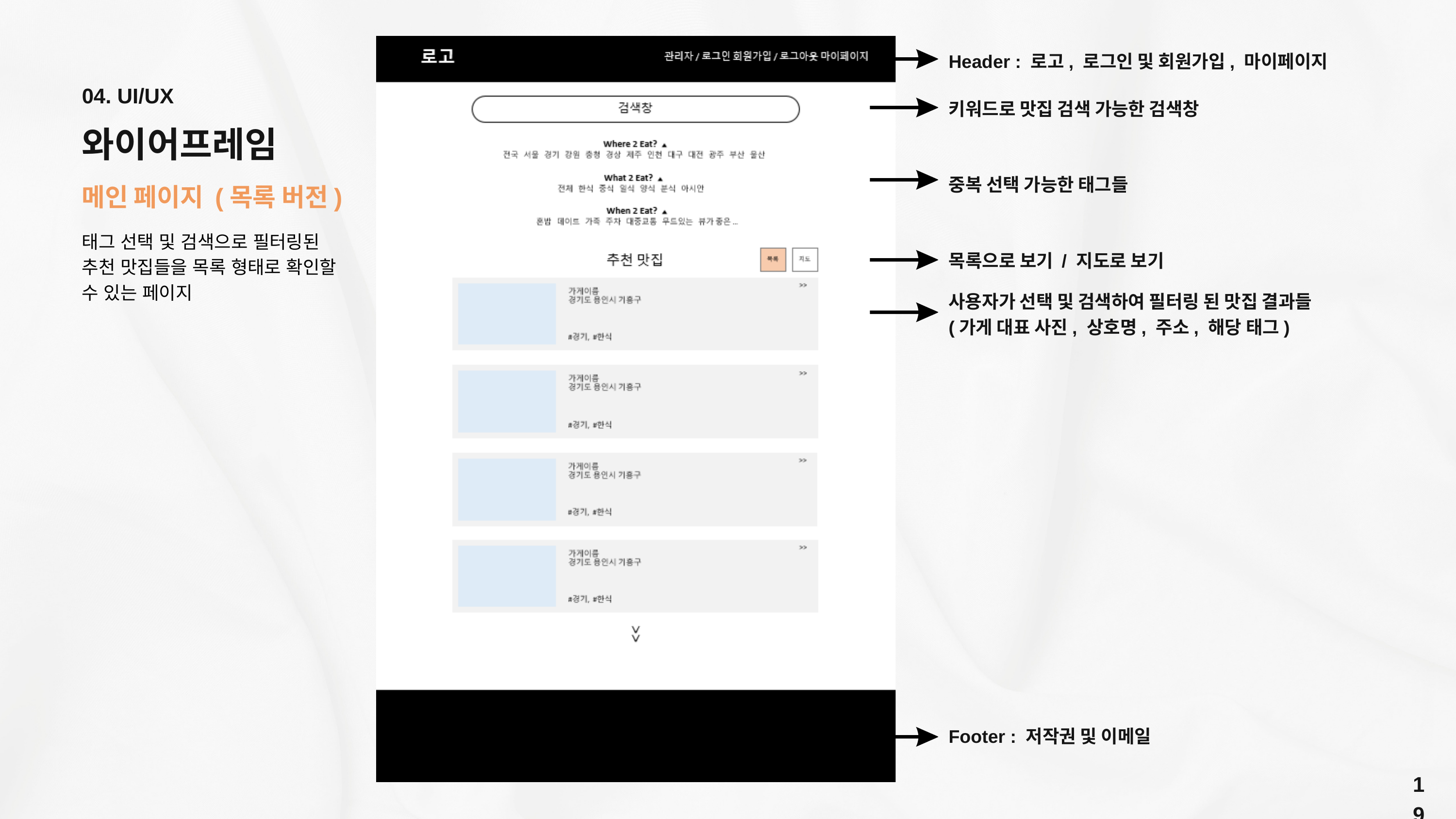

Header : 로고, 로그인 및 회원가입, 마이페이지

04. UI/UX
키워드로 맛집 검색 가능한 검색창

와이어프레임
중복 선택 가능한 태그들

메인 페이지 (목록 버전)
태그 선택 및 검색으로 필터링된 추천 맛집들을 목록 형태로 확인할 수 있는 페이지
목록으로 보기 / 지도로 보기

사용자가 선택 및 검색하여 필터링 된 맛집 결과들
(가게 대표 사진, 상호명, 주소, 해당 태그)

Footer : 저작권 및 이메일

19